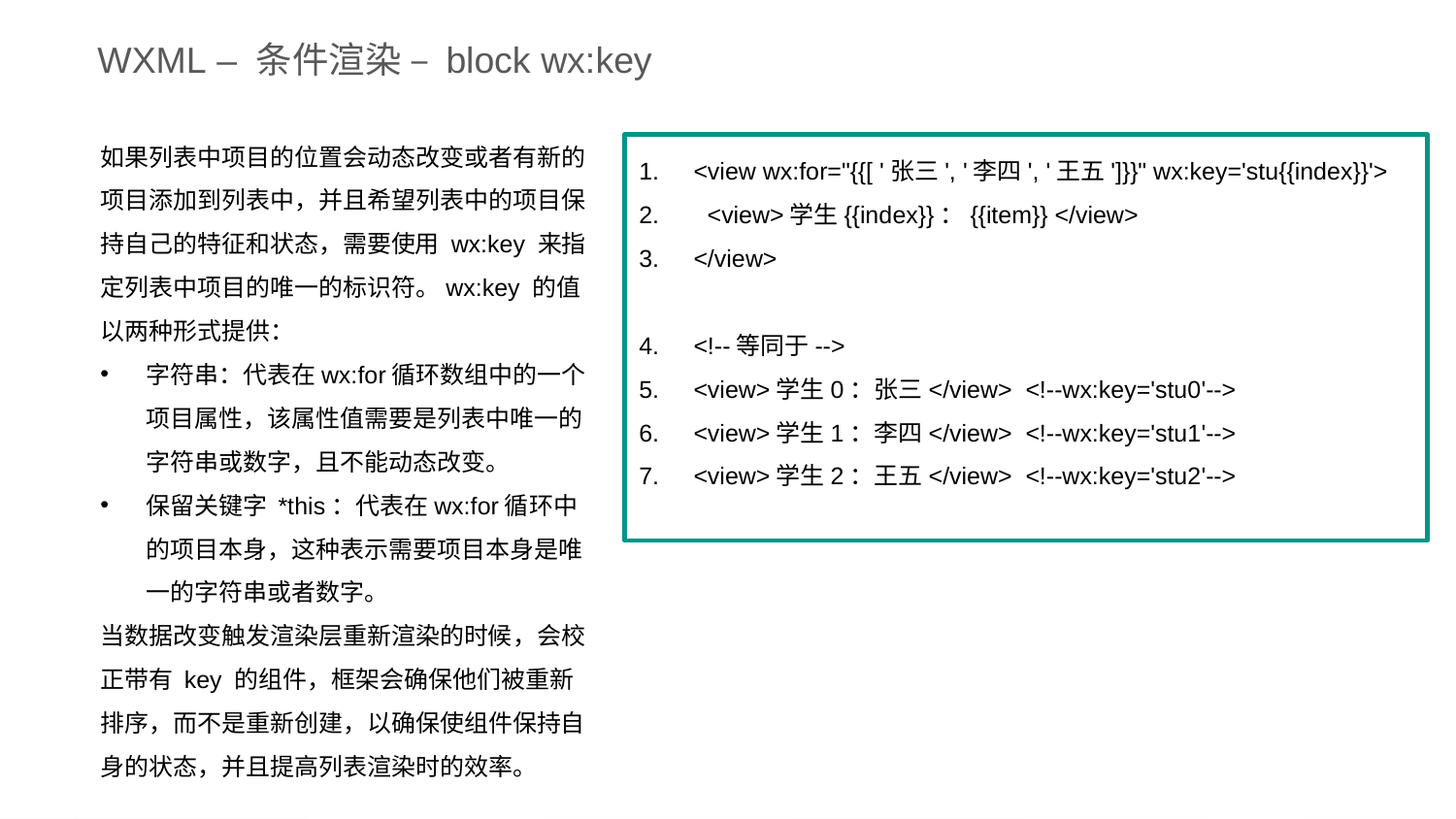

WXML – 条件渲染 – block wx:key
如果列表中项目的位置会动态改变或者有新的项目添加到列表中，并且希望列表中的项目保持自己的特征和状态，需要使用 wx:key 来指定列表中项目的唯一的标识符。wx:key 的值以两种形式提供：
字符串：代表在wx:for循环数组中的一个项目属性，该属性值需要是列表中唯一的字符串或数字，且不能动态改变。
保留关键字 *this：代表在wx:for循环中的项目本身，这种表示需要项目本身是唯一的字符串或者数字。
当数据改变触发渲染层重新渲染的时候，会校正带有 key 的组件，框架会确保他们被重新排序，而不是重新创建，以确保使组件保持自身的状态，并且提高列表渲染时的效率。
<view wx:for="{{[ '张三', '李四', '王五']}}" wx:key='stu{{index}}'>
  <view>学生{{index}}：{{item}} </view>
</view>

<!--等同于-->
<view>学生0：张三</view>  <!--wx:key='stu0'-->
<view>学生1：李四</view>  <!--wx:key='stu1'-->
<view>学生2：王五</view>  <!--wx:key='stu2'-->